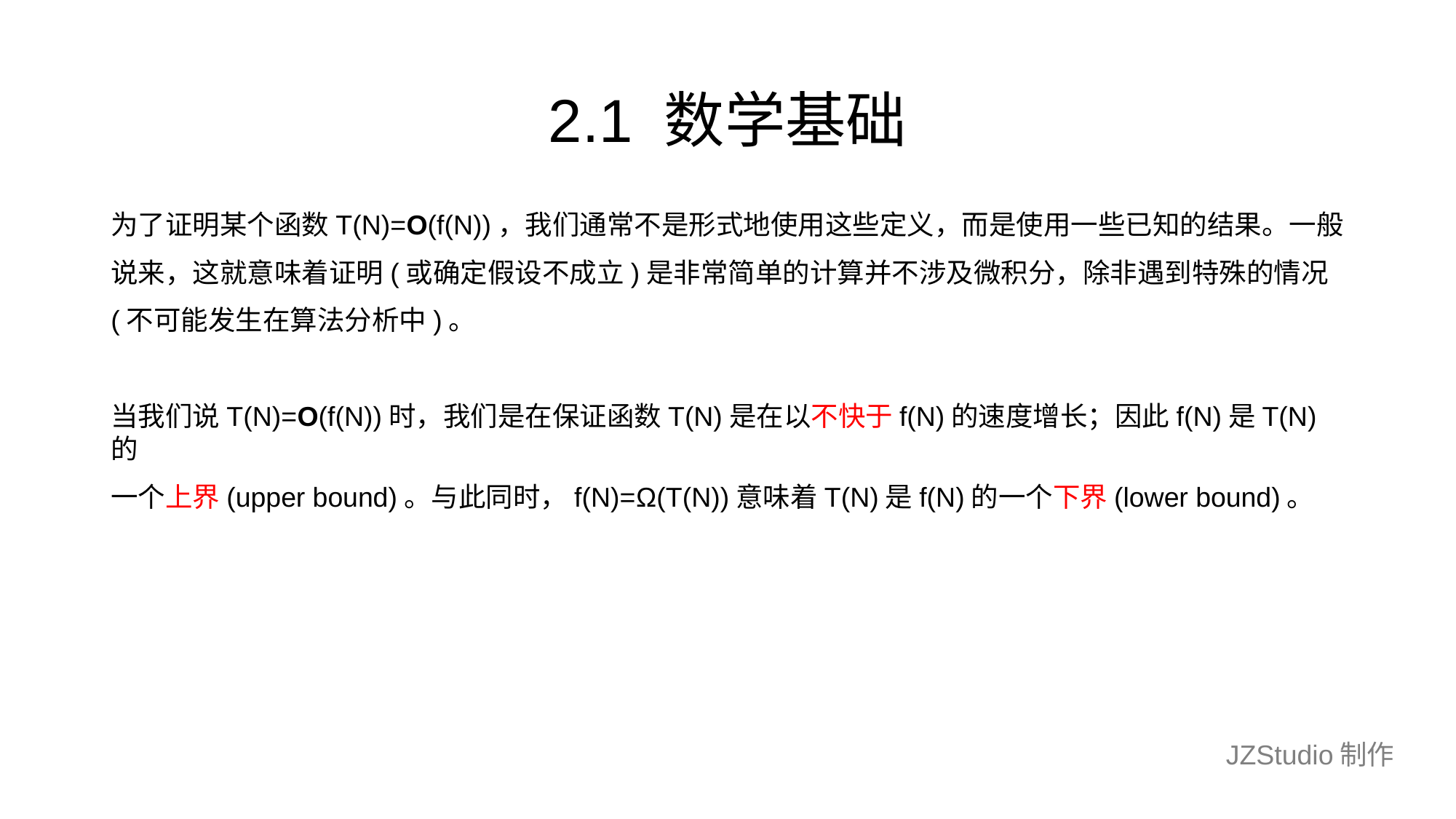

# 2.1 数学基础
为了证明某个函数T(N)=O(f(N))，我们通常不是形式地使用这些定义，而是使用一些已知的结果。一般
说来，这就意味着证明(或确定假设不成立)是非常简单的计算并不涉及微积分，除非遇到特殊的情况
(不可能发生在算法分析中)。

当我们说T(N)=O(f(N))时，我们是在保证函数T(N)是在以不快于f(N)的速度增长；因此f(N)是T(N)的
一个上界(upper bound)。与此同时，f(N)=Ω(T(N))意味着T(N)是f(N)的一个下界(lower bound)。